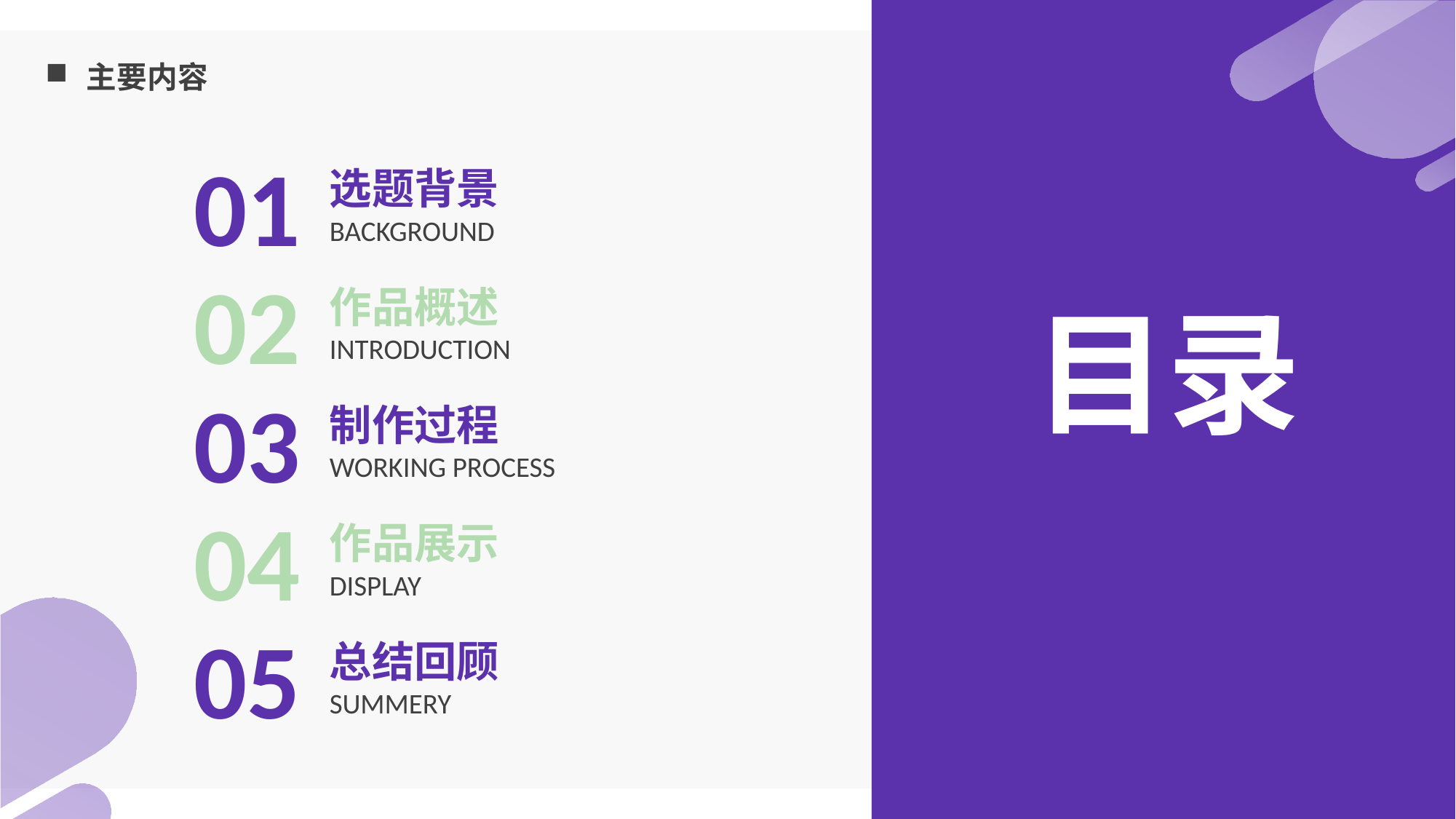

主要内容
01
选题背景
BACKGROUND
02
作品概述
INTRODUCTION
目录
03
制作过程
WORKING PROCESS
04
作品展示
DISPLAY
05
总结回顾
SUMMERY